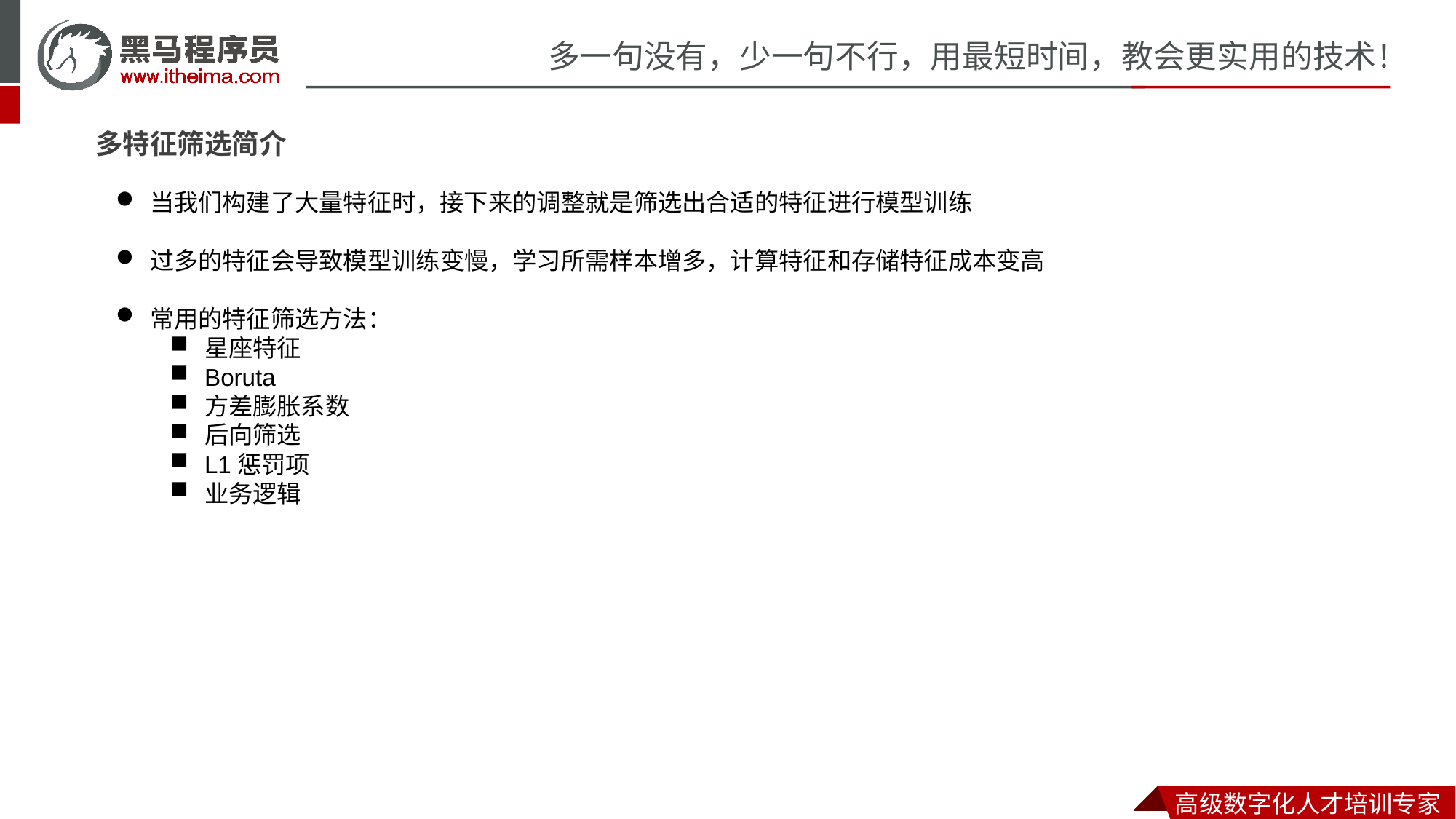

多特征筛选简介
当我们构建了大量特征时，接下来的调整就是筛选出合适的特征进行模型训练

过多的特征会导致模型训练变慢，学习所需样本增多，计算特征和存储特征成本变高

常用的特征筛选方法：
星座特征
Boruta
方差膨胀系数
后向筛选
L1惩罚项
业务逻辑